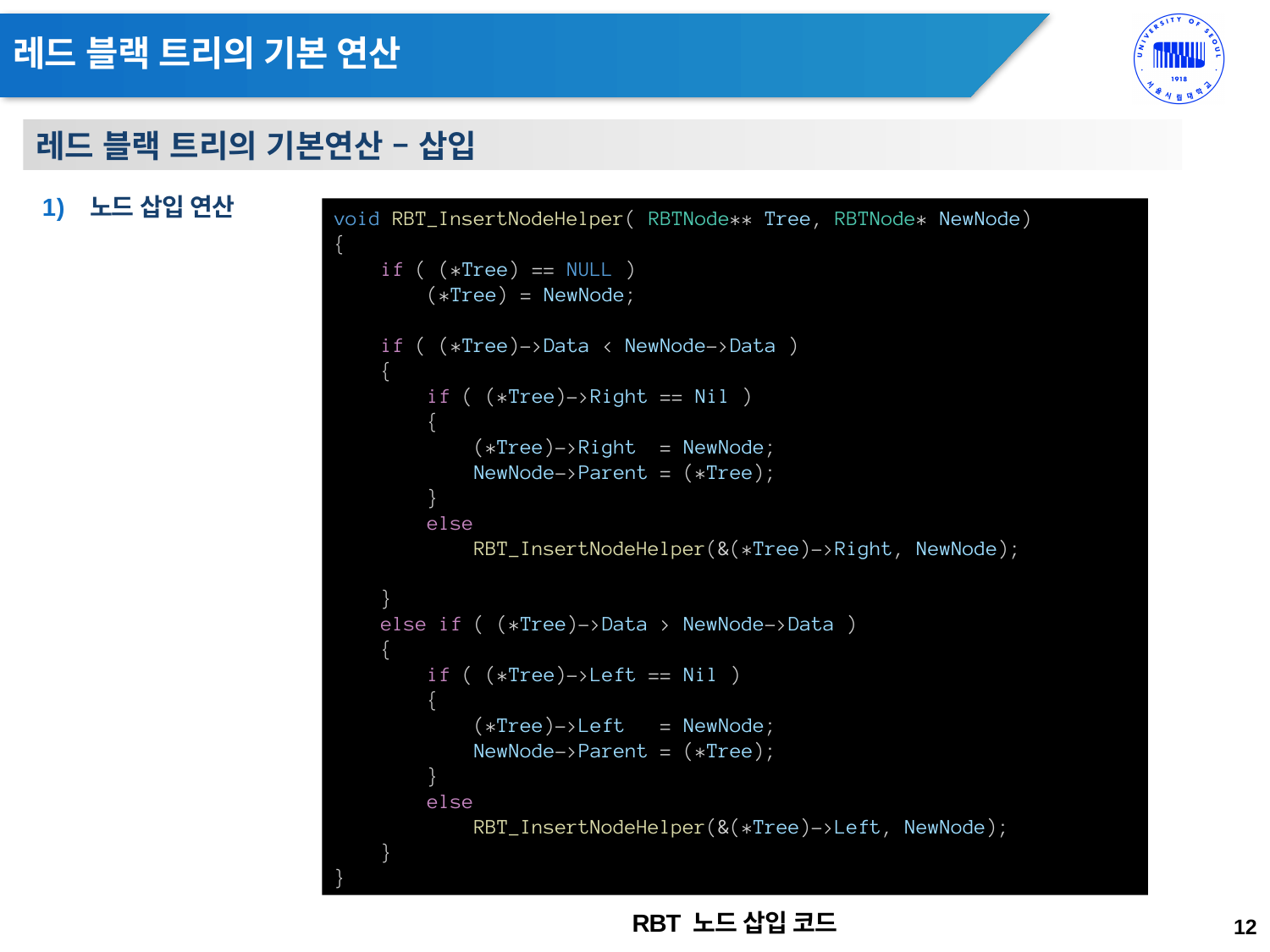

# 레드 블랙 트리의 기본 연산
레드 블랙 트리의 기본연산 – 삽입
노드 삽입 연산
void RBT_InsertNodeHelper( RBTNode** Tree, RBTNode* NewNode)
{
    if ( (*Tree) == NULL )
        (*Tree) = NewNode;
    if ( (*Tree)->Data < NewNode->Data )
    {
        if ( (*Tree)->Right == Nil )
        {
            (*Tree)->Right  = NewNode;
            NewNode->Parent = (*Tree);
        }
        else
            RBT_InsertNodeHelper(&(*Tree)->Right, NewNode);
    }
    else if ( (*Tree)->Data > NewNode->Data )
    {
        if ( (*Tree)->Left == Nil )
        {
            (*Tree)->Left   = NewNode;
            NewNode->Parent = (*Tree);
        }
        else
            RBT_InsertNodeHelper(&(*Tree)->Left, NewNode);
    }
}
RBT 노드 삽입 코드
12